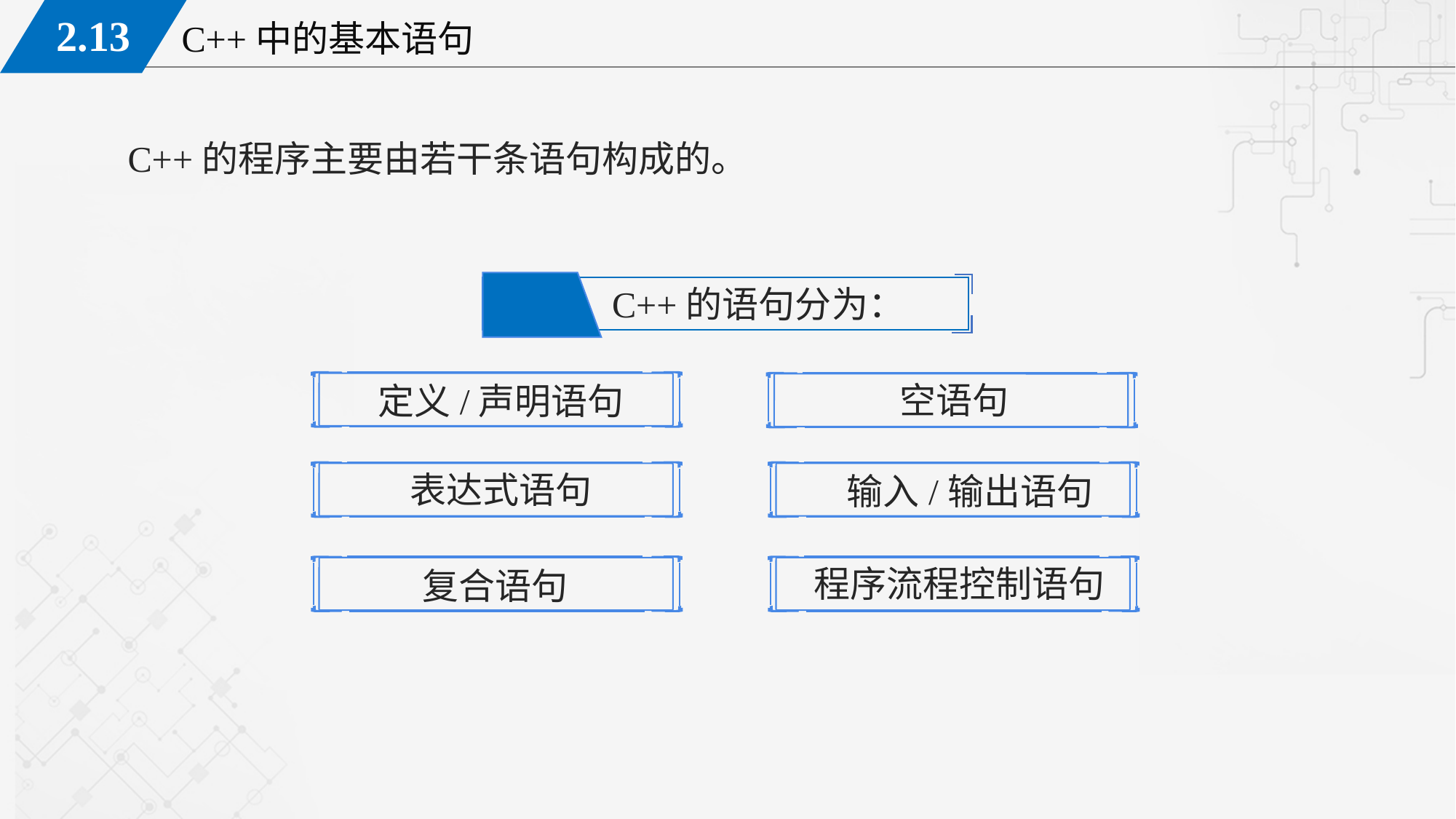

C++的程序主要由若干条语句构成的。

C++的语句分为：

空语句

定义/声明语句
表达式语句

输入/输出语句
程序流程控制语句

复合语句